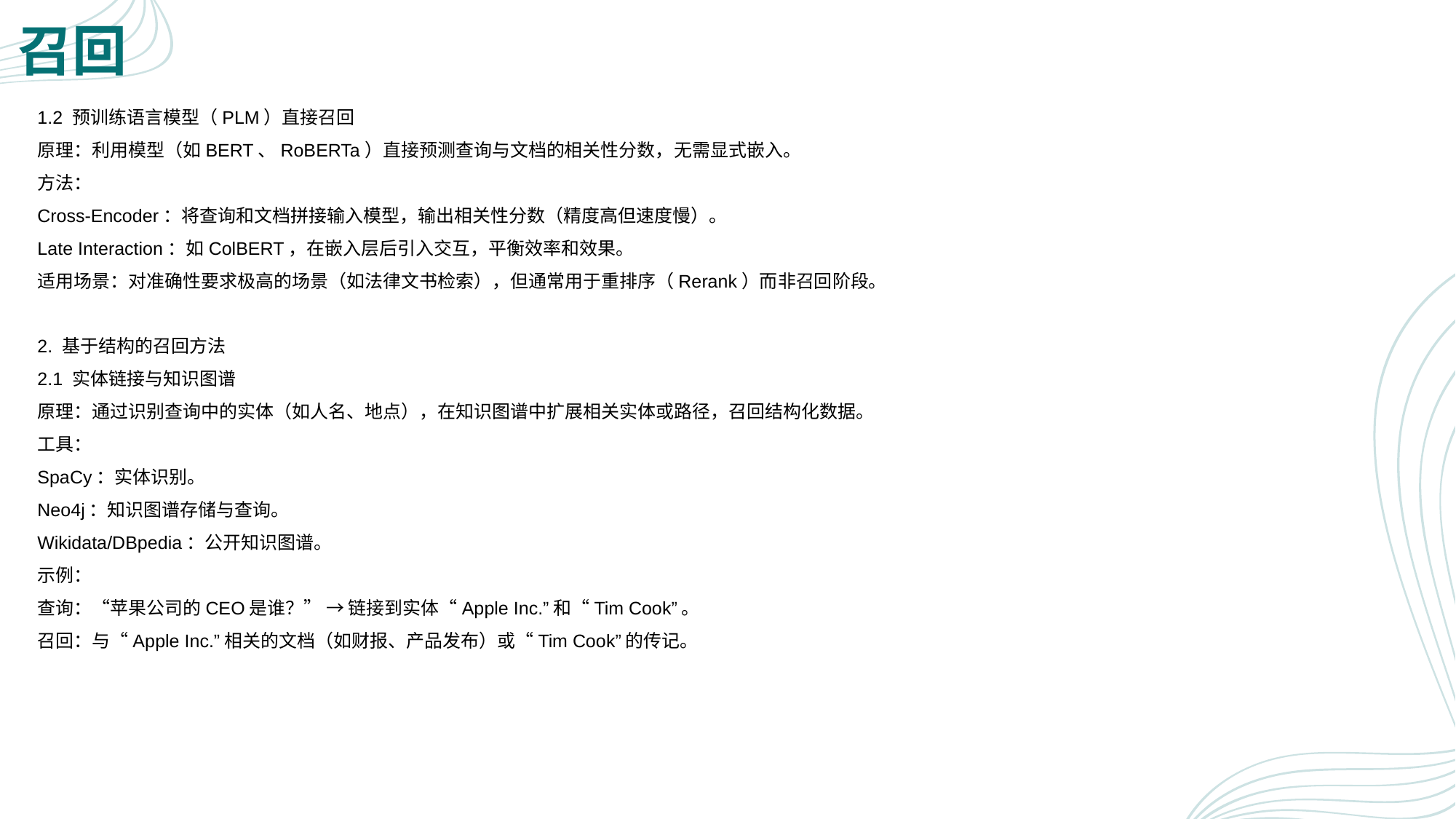

# 召回
1.2 预训练语言模型（PLM）直接召回
原理：利用模型（如BERT、RoBERTa）直接预测查询与文档的相关性分数，无需显式嵌入。
方法：
Cross-Encoder：将查询和文档拼接输入模型，输出相关性分数（精度高但速度慢）。
Late Interaction：如ColBERT，在嵌入层后引入交互，平衡效率和效果。
适用场景：对准确性要求极高的场景（如法律文书检索），但通常用于重排序（Rerank）而非召回阶段。

2. 基于结构的召回方法
2.1 实体链接与知识图谱
原理：通过识别查询中的实体（如人名、地点），在知识图谱中扩展相关实体或路径，召回结构化数据。
工具：
SpaCy：实体识别。
Neo4j：知识图谱存储与查询。
Wikidata/DBpedia：公开知识图谱。
示例：
查询：“苹果公司的CEO是谁？” → 链接到实体“Apple Inc.”和“Tim Cook”。
召回：与“Apple Inc.”相关的文档（如财报、产品发布）或“Tim Cook”的传记。